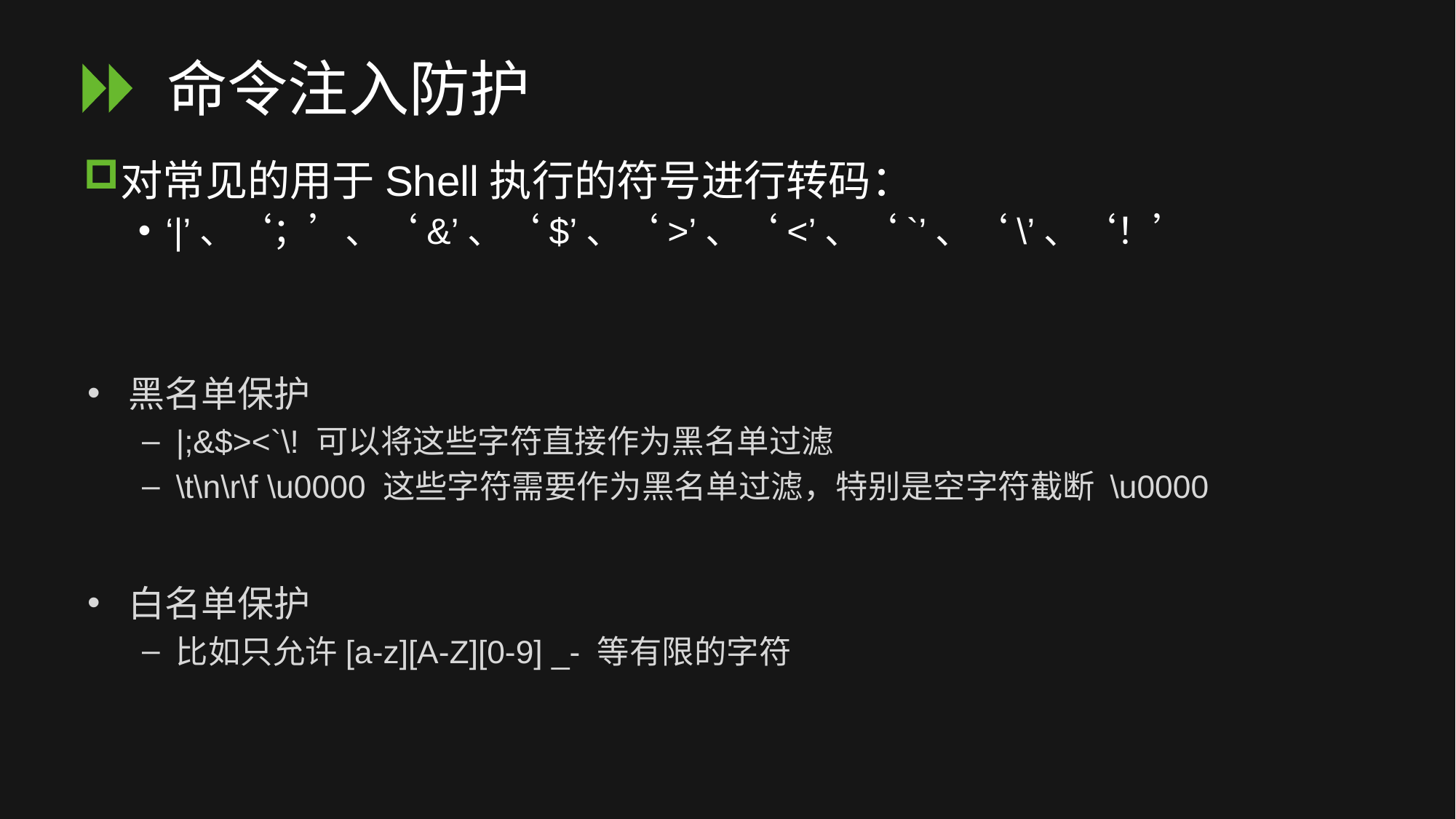

# 命令注入防护
对常见的用于Shell执行的符号进行转码：
‘|’、‘；’、‘&’、‘$’、‘>’、‘<’、‘`’、‘\’、‘！’
黑名单保护
|;&$><`\! 可以将这些字符直接作为黑名单过滤
\t\n\r\f \u0000 这些字符需要作为黑名单过滤，特别是空字符截断 \u0000
白名单保护
比如只允许[a-z][A-Z][0-9] _- 等有限的字符